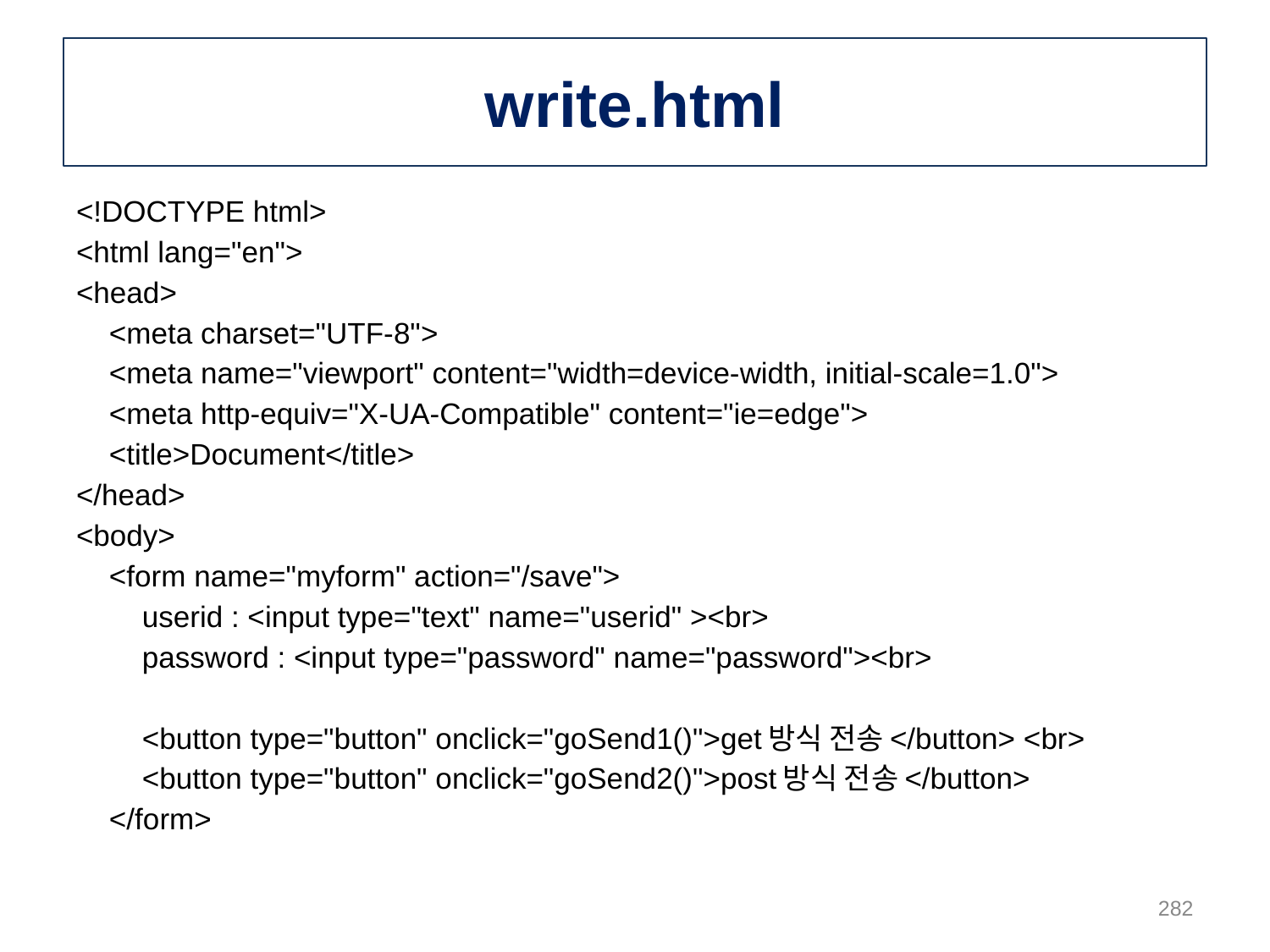

# write.html
<!DOCTYPE html>
<html lang="en">
<head>
    <meta charset="UTF-8">
    <meta name="viewport" content="width=device-width, initial-scale=1.0">
    <meta http-equiv="X-UA-Compatible" content="ie=edge">
    <title>Document</title>
</head>
<body>
    <form name="myform" action="/save">
        userid : <input type="text" name="userid" ><br>
        password : <input type="password" name="password"><br>

        <button type="button" onclick="goSend1()">get방식 전송</button> <br>
        <button type="button" onclick="goSend2()">post방식 전송</button>
    </form>

282